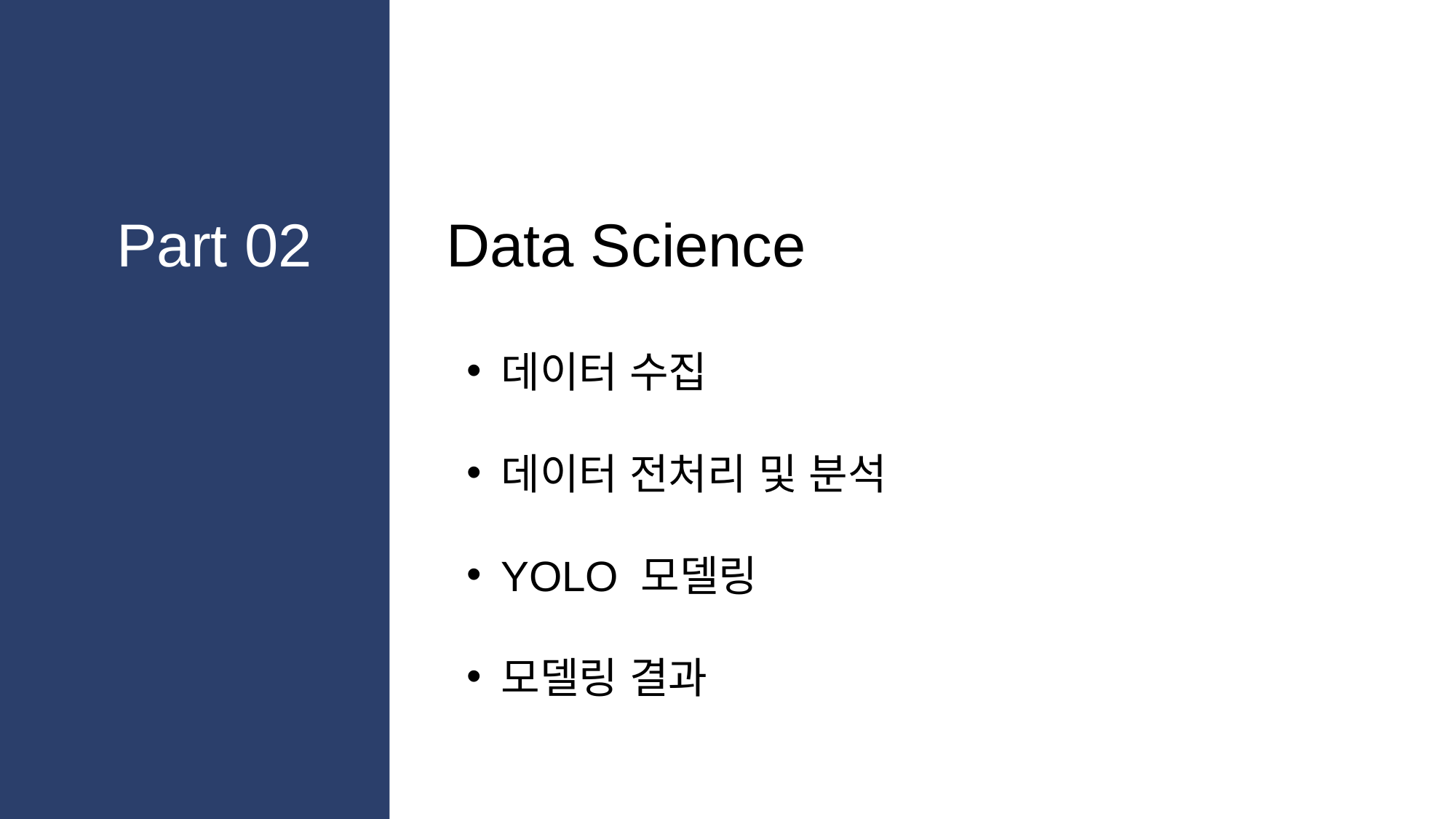

Part 02
Data Science
데이터 수집
데이터 전처리 및 분석
YOLO 모델링
모델링 결과